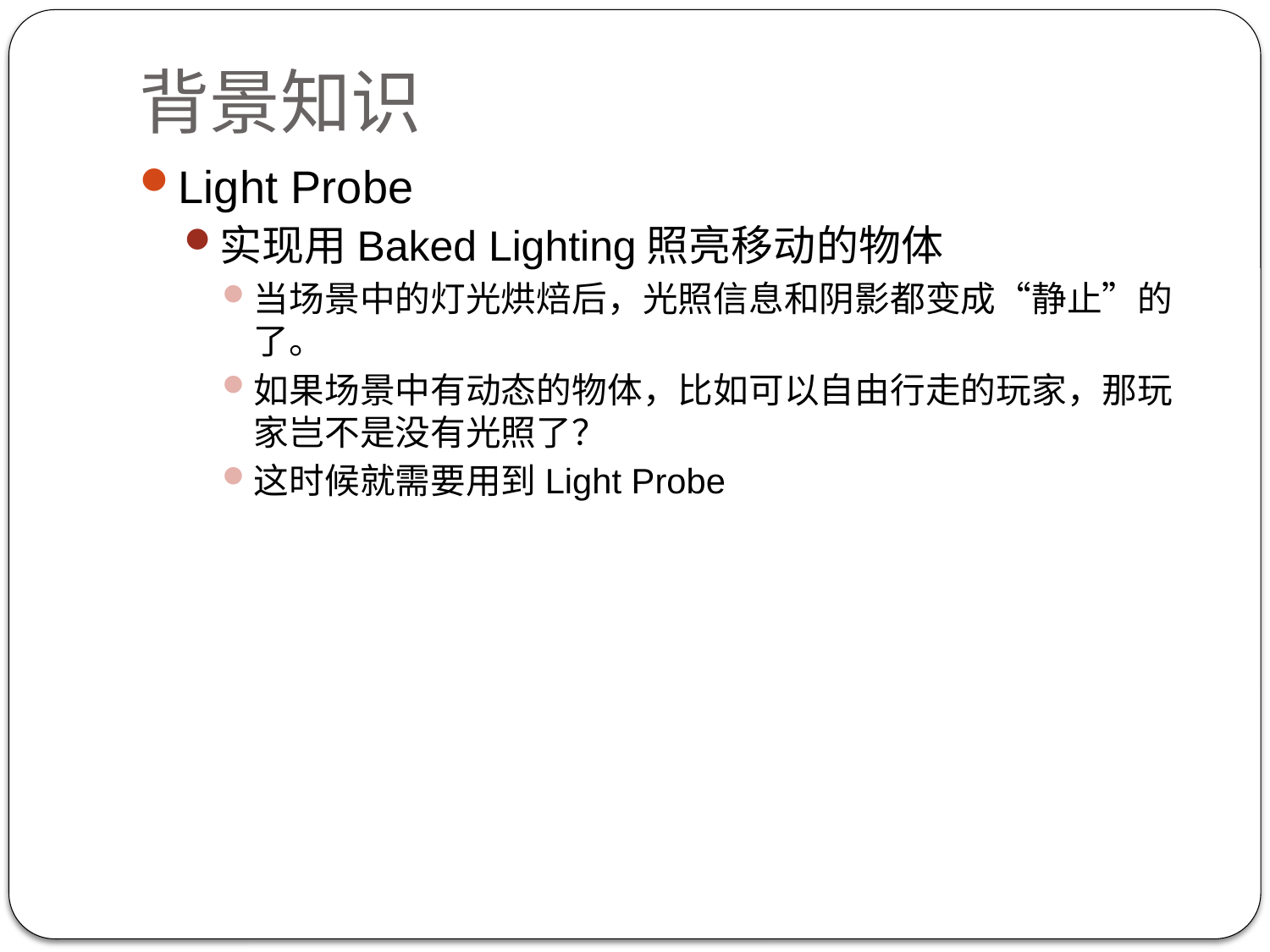

# 背景知识
Light Probe
实现用Baked Lighting照亮移动的物体
当场景中的灯光烘焙后，光照信息和阴影都变成“静止”的了。
如果场景中有动态的物体，比如可以自由行走的玩家，那玩家岂不是没有光照了？
这时候就需要用到Light Probe